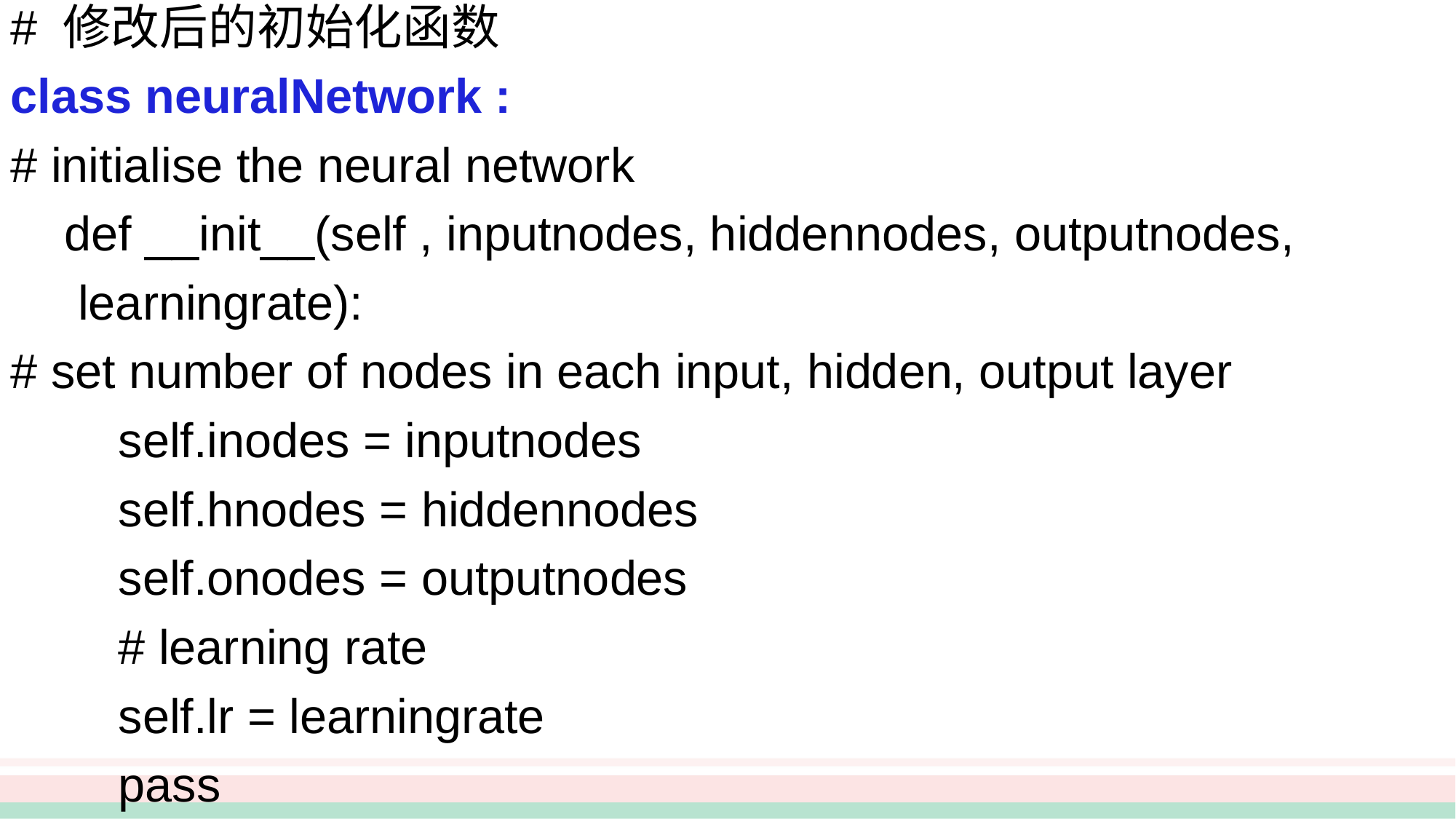

# 修改后的初始化函数
class neuralNetwork :
# initialise the neural network
    def __init__(self , inputnodes, hiddennodes, outputnodes,
     learningrate):
# set number of nodes in each input, hidden, output layer
        self.inodes = inputnodes
        self.hnodes = hiddennodes
        self.onodes = outputnodes
        # learning rate
        self.lr = learningrate
        pass